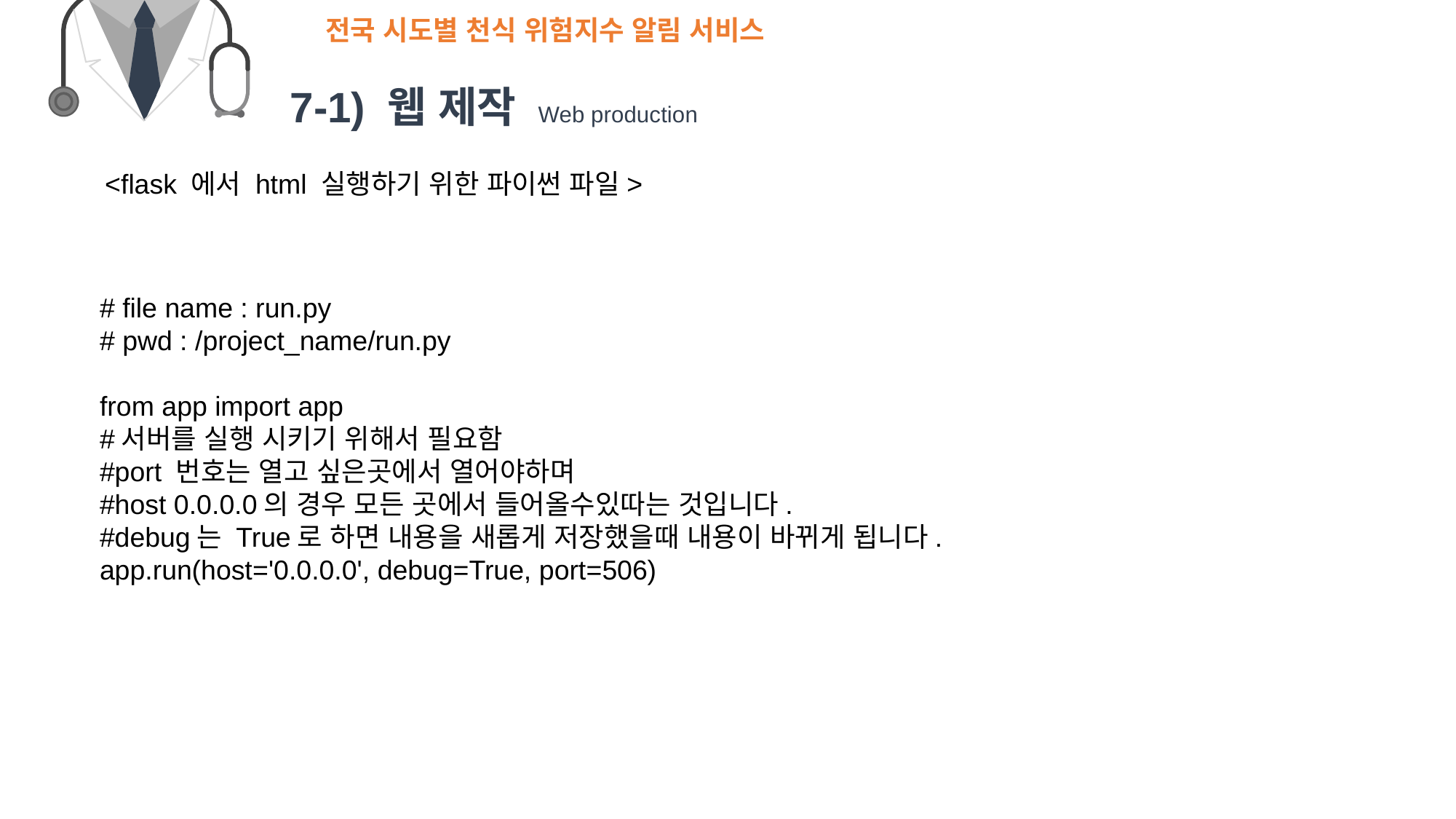

전국 시도별 천식 위험지수 알림 서비스
7-1) 웹 제작 Web production
<flask 에서 html 실행하기 위한 파이썬 파일>
# file name : run.py
# pwd : /project_name/run.py

from app import app
#서버를 실행 시키기 위해서 필요함
#port 번호는 열고 싶은곳에서 열어야하며
#host 0.0.0.0의 경우 모든 곳에서 들어올수있따는 것입니다.
#debug는 True로 하면 내용을 새롭게 저장했을때 내용이 바뀌게 됩니다.
app.run(host='0.0.0.0', debug=True, port=506)